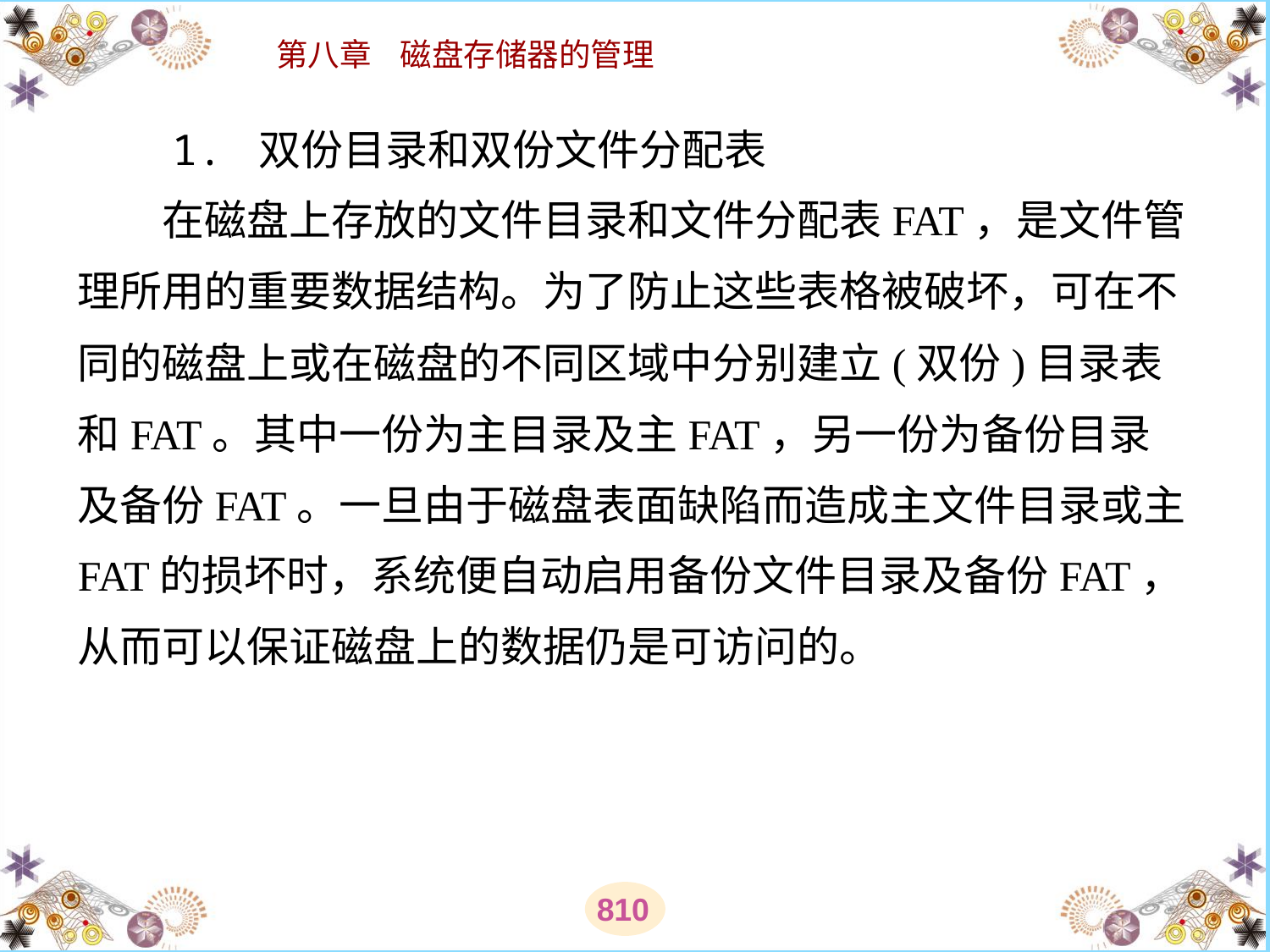

# 1. 双份目录和双份文件分配表 　　在磁盘上存放的文件目录和文件分配表FAT，是文件管理所用的重要数据结构。为了防止这些表格被破坏，可在不同的磁盘上或在磁盘的不同区域中分别建立(双份)目录表和FAT。其中一份为主目录及主FAT，另一份为备份目录及备份FAT。一旦由于磁盘表面缺陷而造成主文件目录或主FAT的损坏时，系统便自动启用备份文件目录及备份FAT，从而可以保证磁盘上的数据仍是可访问的。